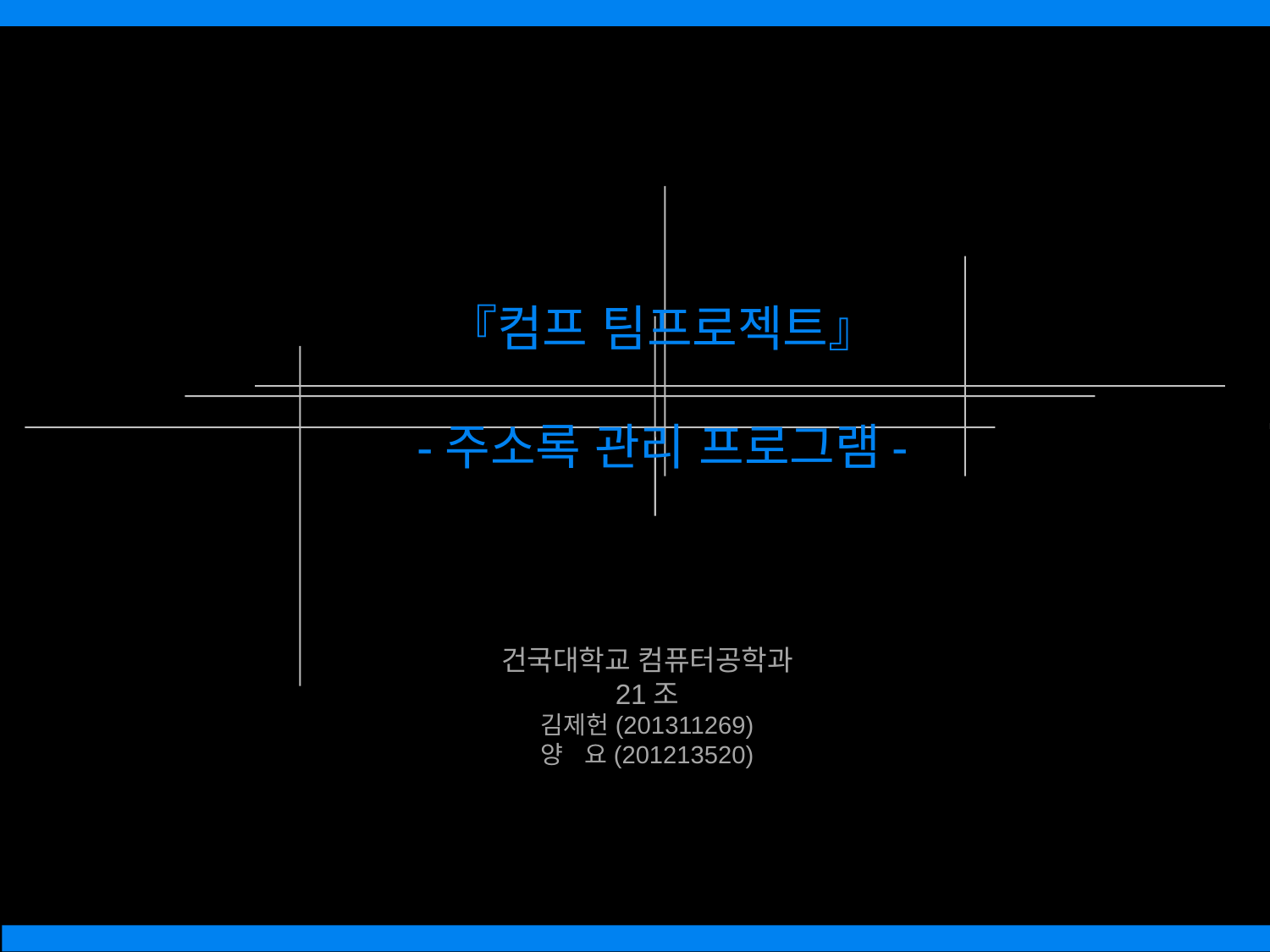

『컴프 팀프로젝트』

-주소록 관리 프로그램-

건국대학교 컴퓨터공학과
21조
김제헌(201311269)
양   요(201213520)